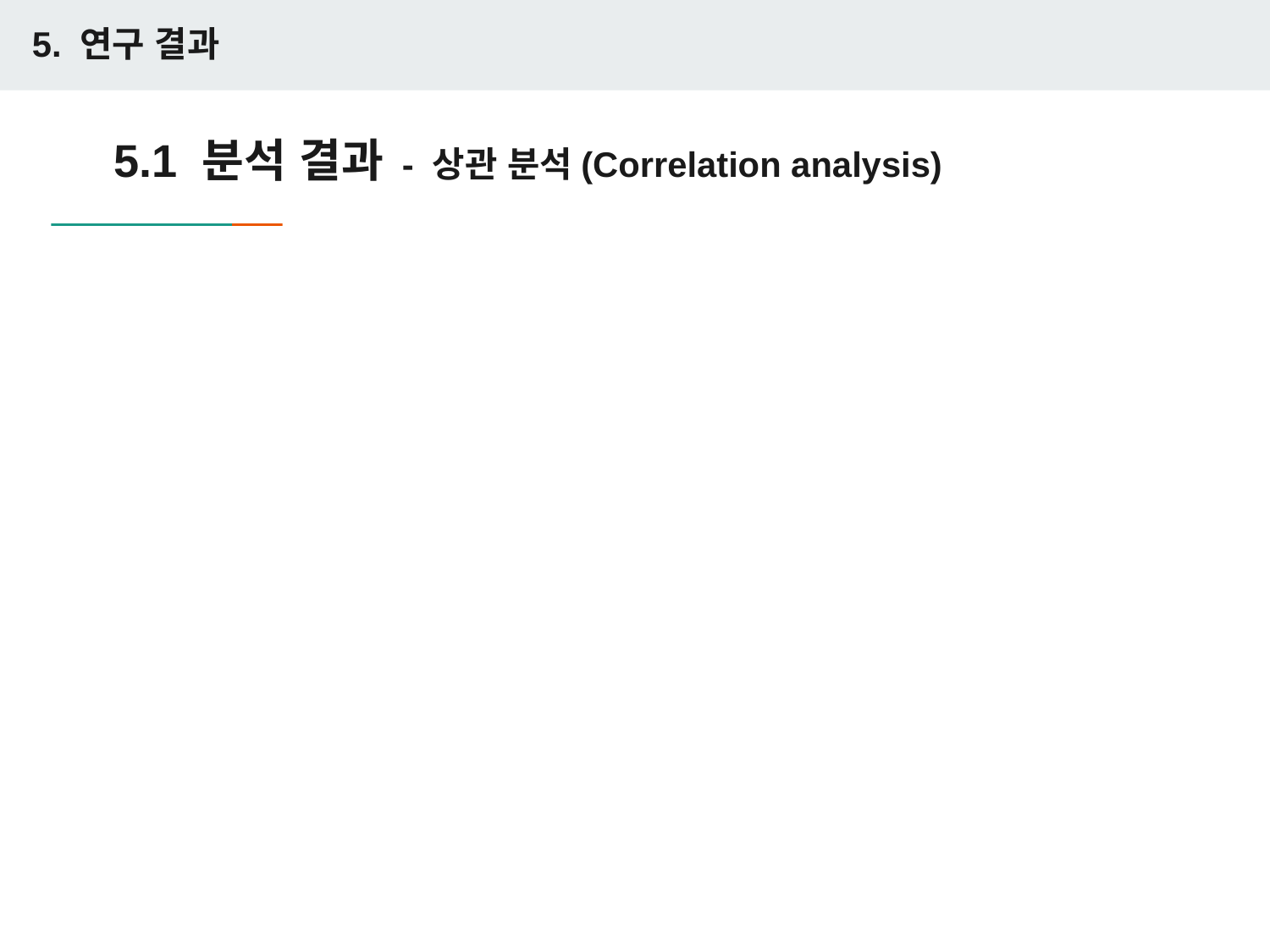

5. 연구 결과
# 5.1 분석 결과 - 상관 분석(Correlation analysis)